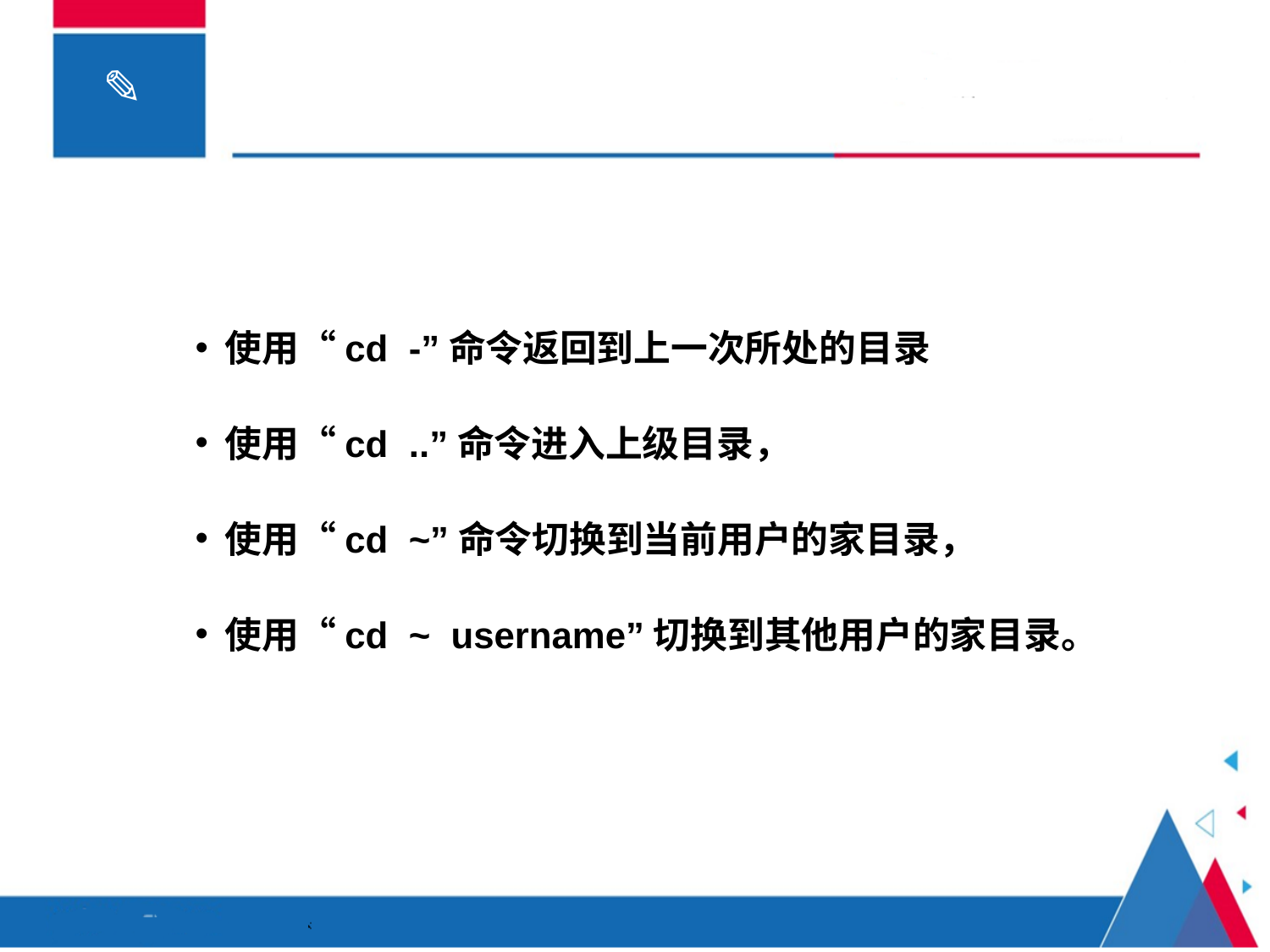

使用“cd  -”命令返回到上一次所处的目录
使用“cd  ..”命令进入上级目录，
使用“cd  ~”命令切换到当前用户的家目录，
使用“cd  ~  username”切换到其他用户的家目录。